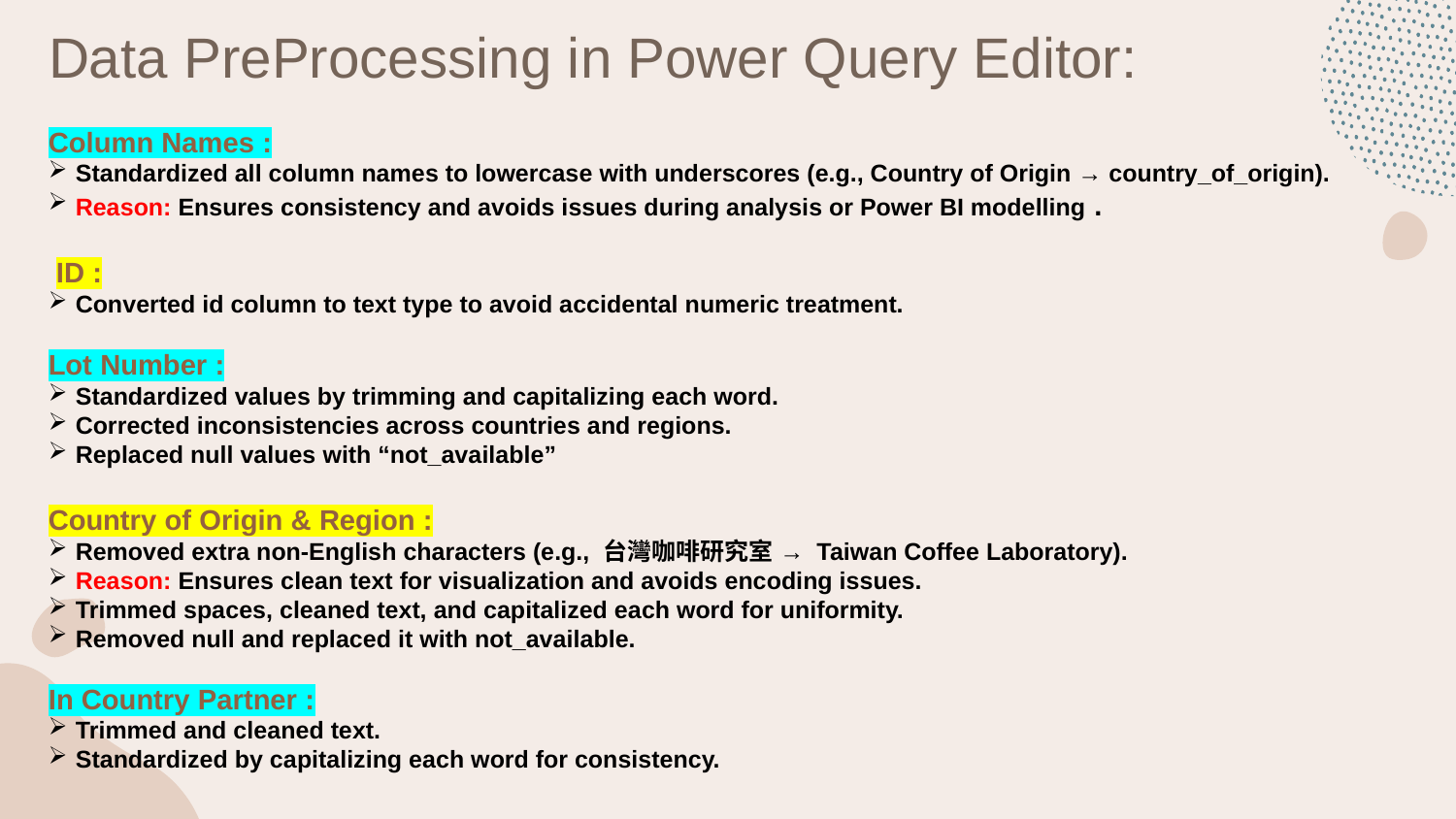

# Data PreProcessing in Power Query Editor:
Column Names :
Standardized all column names to lowercase with underscores (e.g., Country of Origin → country_of_origin).
Reason: Ensures consistency and avoids issues during analysis or Power BI modelling .

 ID :
Converted id column to text type to avoid accidental numeric treatment.

Lot Number :
Standardized values by trimming and capitalizing each word.
Corrected inconsistencies across countries and regions.
Replaced null values with “not_available”

Country of Origin & Region :
Removed extra non-English characters (e.g., 台灣咖啡研究室 → Taiwan Coffee Laboratory).
Reason: Ensures clean text for visualization and avoids encoding issues.
Trimmed spaces, cleaned text, and capitalized each word for uniformity.
Removed null and replaced it with not_available.

In Country Partner :
Trimmed and cleaned text.
Standardized by capitalizing each word for consistency.